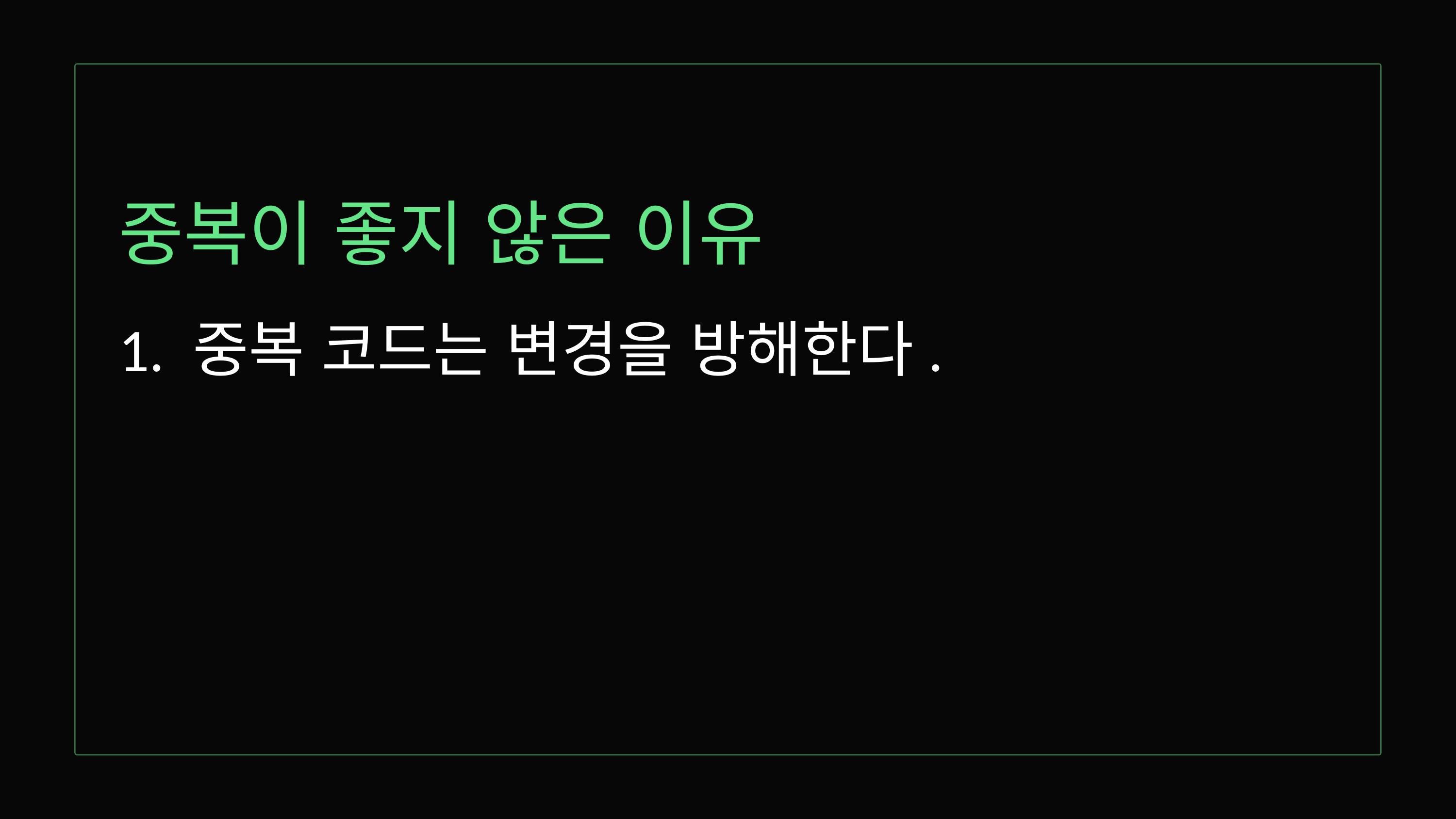

중복이 좋지 않은 이유
1. 중복 코드는 변경을 방해한다.